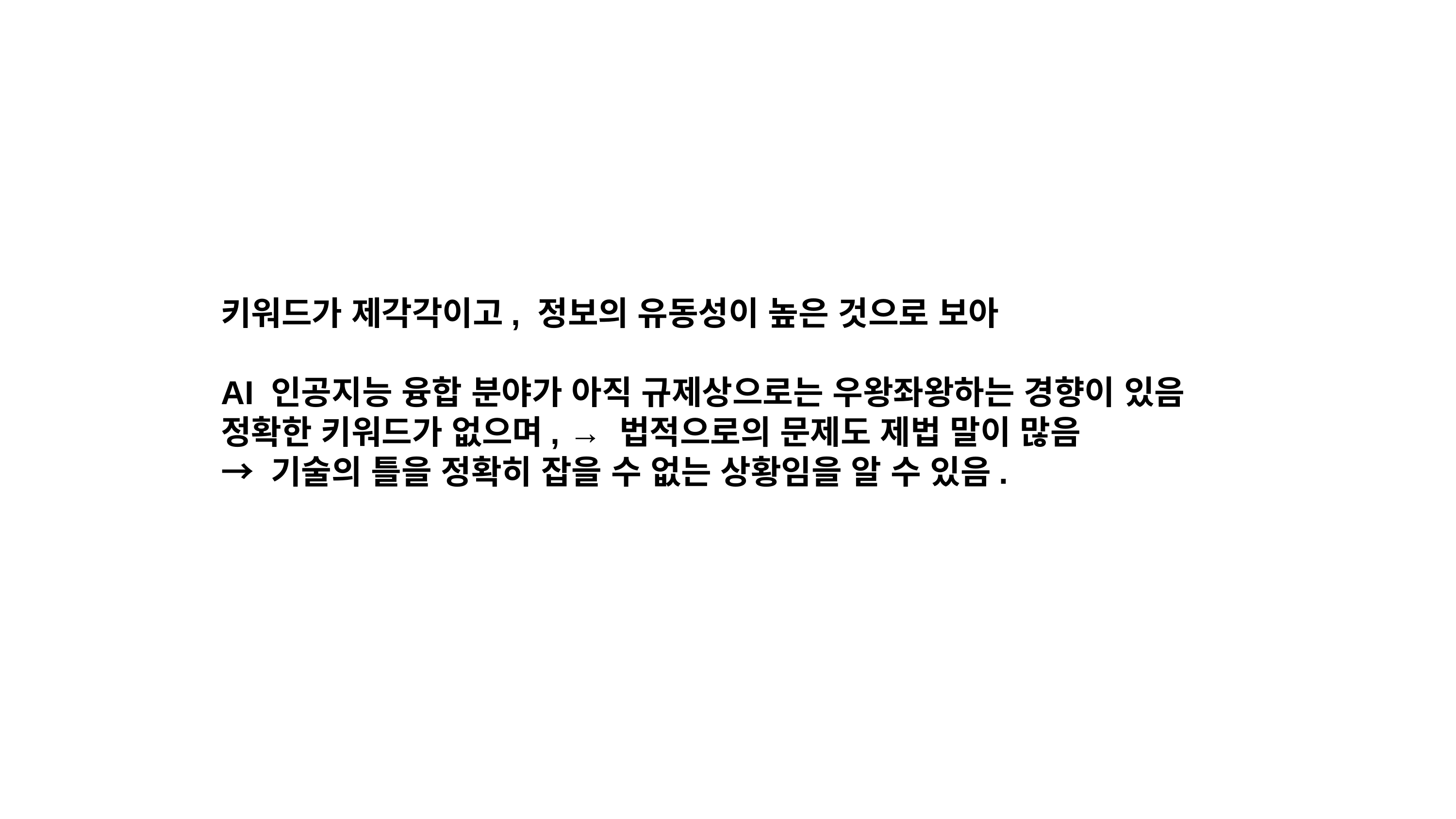

키워드가 제각각이고, 정보의 유동성이 높은 것으로 보아

AI 인공지능 융합 분야가 아직 규제상으로는 우왕좌왕하는 경향이 있음
정확한 키워드가 없으며, → 법적으로의 문제도 제법 말이 많음
→ 기술의 틀을 정확히 잡을 수 없는 상황임을 알 수 있음.